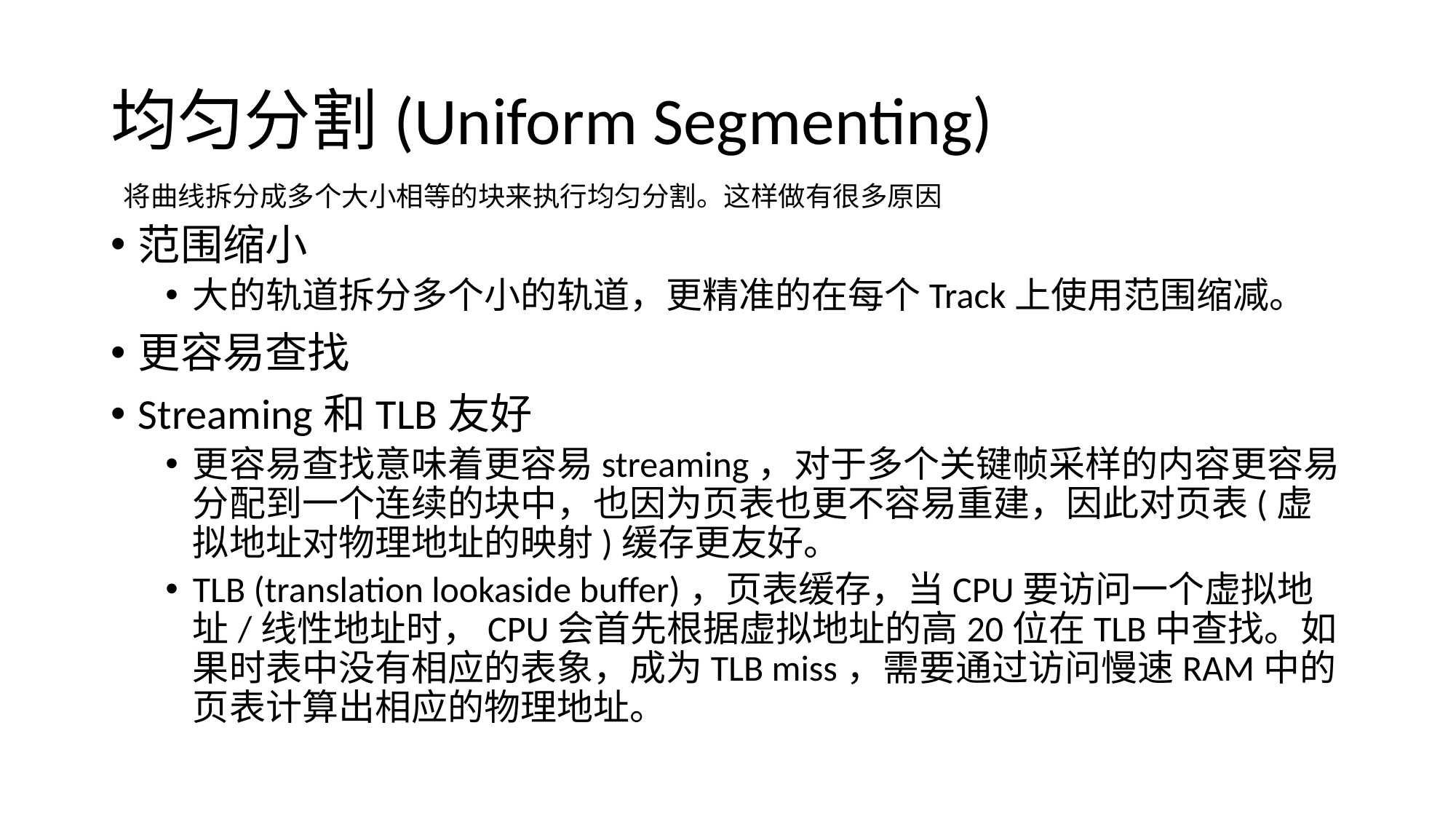

# 均匀分割(Uniform Segmenting)
将曲线拆分成多个大小相等的块来执行均匀分割。这样做有很多原因
范围缩小
大的轨道拆分多个小的轨道，更精准的在每个Track上使用范围缩减。
更容易查找
Streaming和TLB友好
更容易查找意味着更容易streaming，对于多个关键帧采样的内容更容易分配到一个连续的块中，也因为页表也更不容易重建，因此对页表(虚拟地址对物理地址的映射)缓存更友好。
TLB (translation lookaside buffer)，页表缓存，当CPU要访问一个虚拟地址/线性地址时，CPU会首先根据虚拟地址的高20位在TLB中查找。如果时表中没有相应的表象，成为TLB miss，需要通过访问慢速RAM中的页表计算出相应的物理地址。